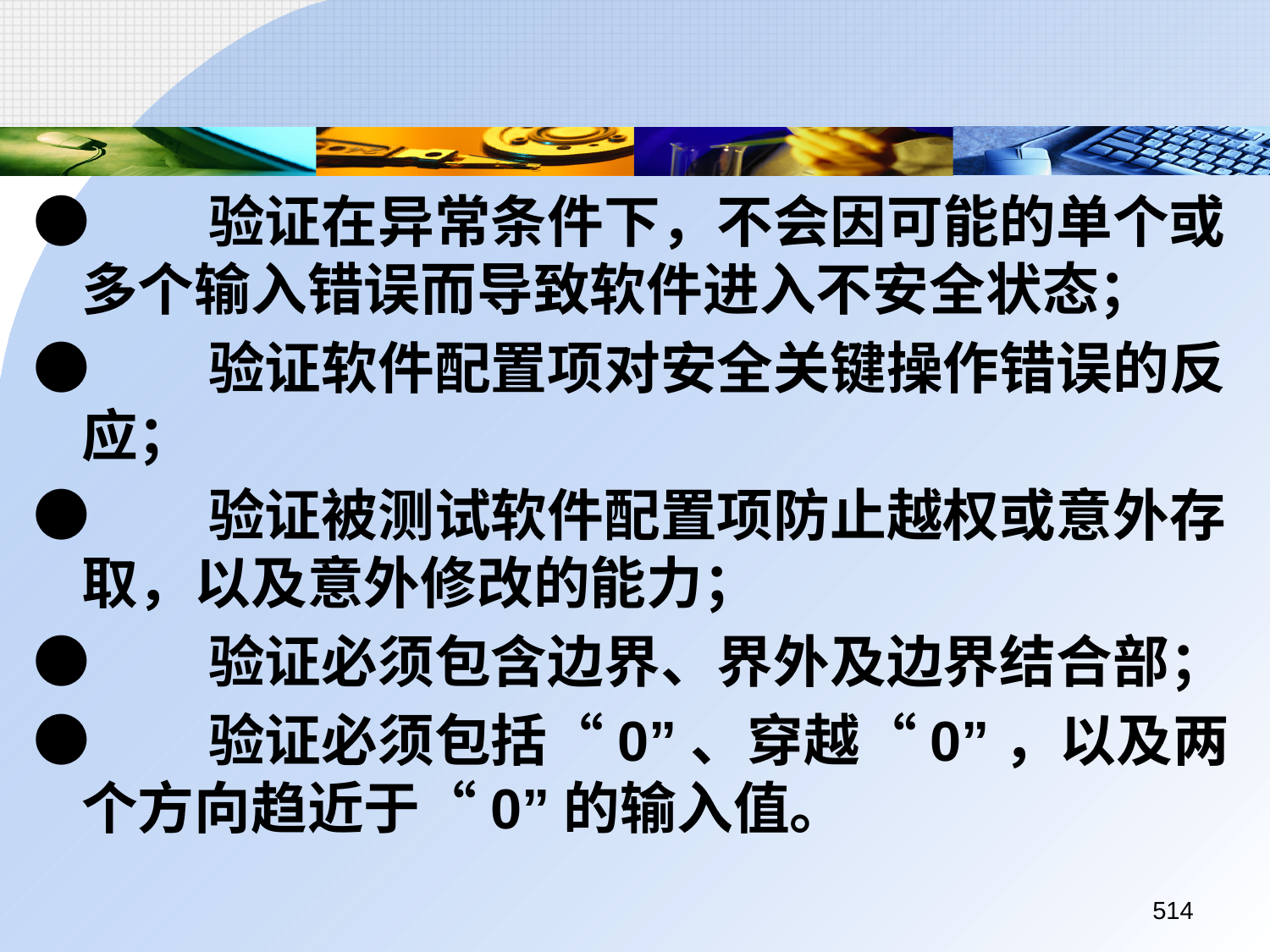

●	验证在异常条件下，不会因可能的单个或多个输入错误而导致软件进入不安全状态；
●	验证软件配置项对安全关键操作错误的反应；
●	验证被测试软件配置项防止越权或意外存取，以及意外修改的能力；
●	验证必须包含边界、界外及边界结合部；
●	验证必须包括“0”、穿越“0”，以及两个方向趋近于“0”的输入值。
514